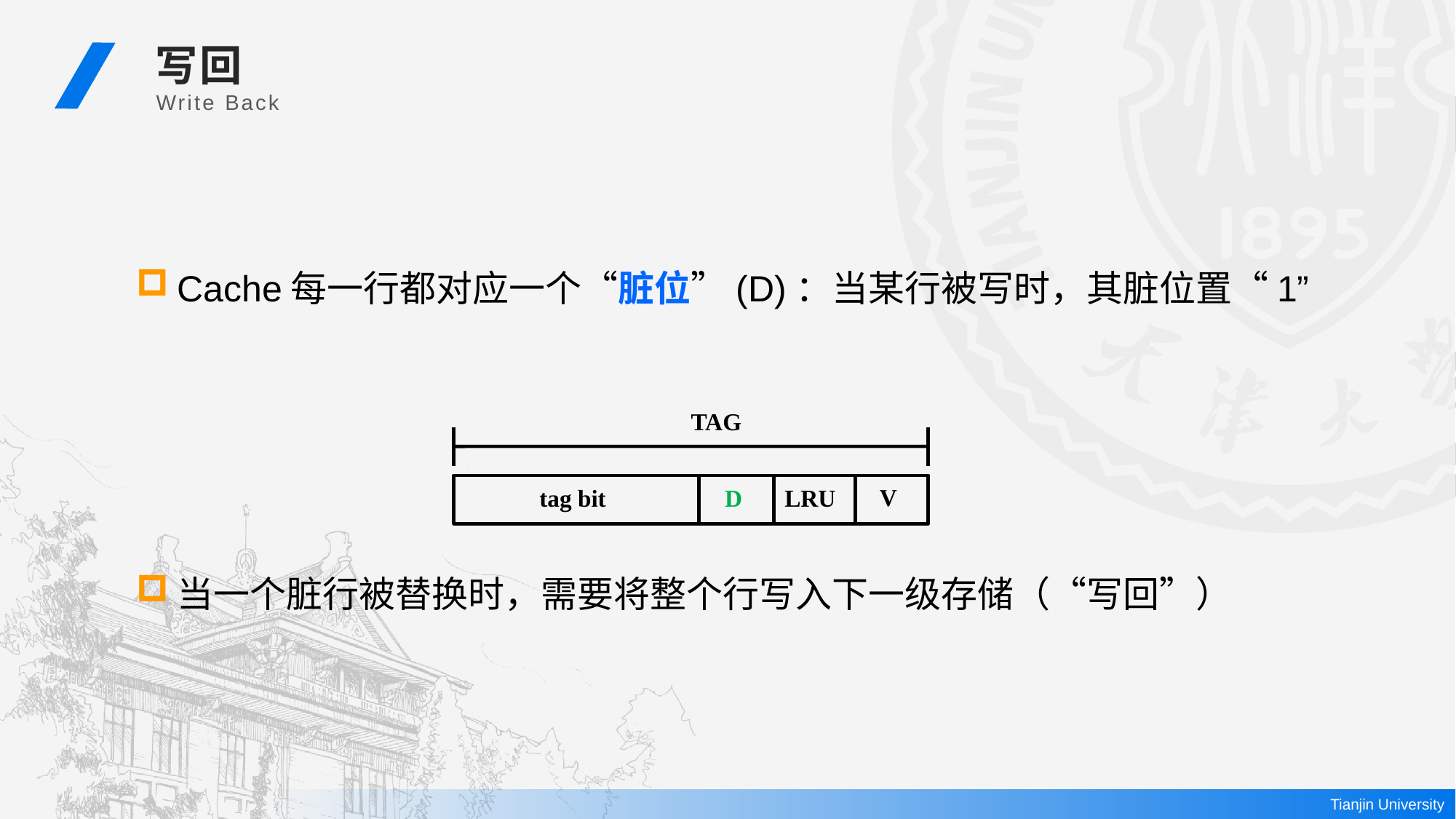

写回
  Write Back
Cache每一行都对应一个“脏位”(D)：当某行被写时，其脏位置“1”

当一个脏行被替换时，需要将整个行写入下一级存储（“写回”）
TAG

V
D
tag bit
LRU